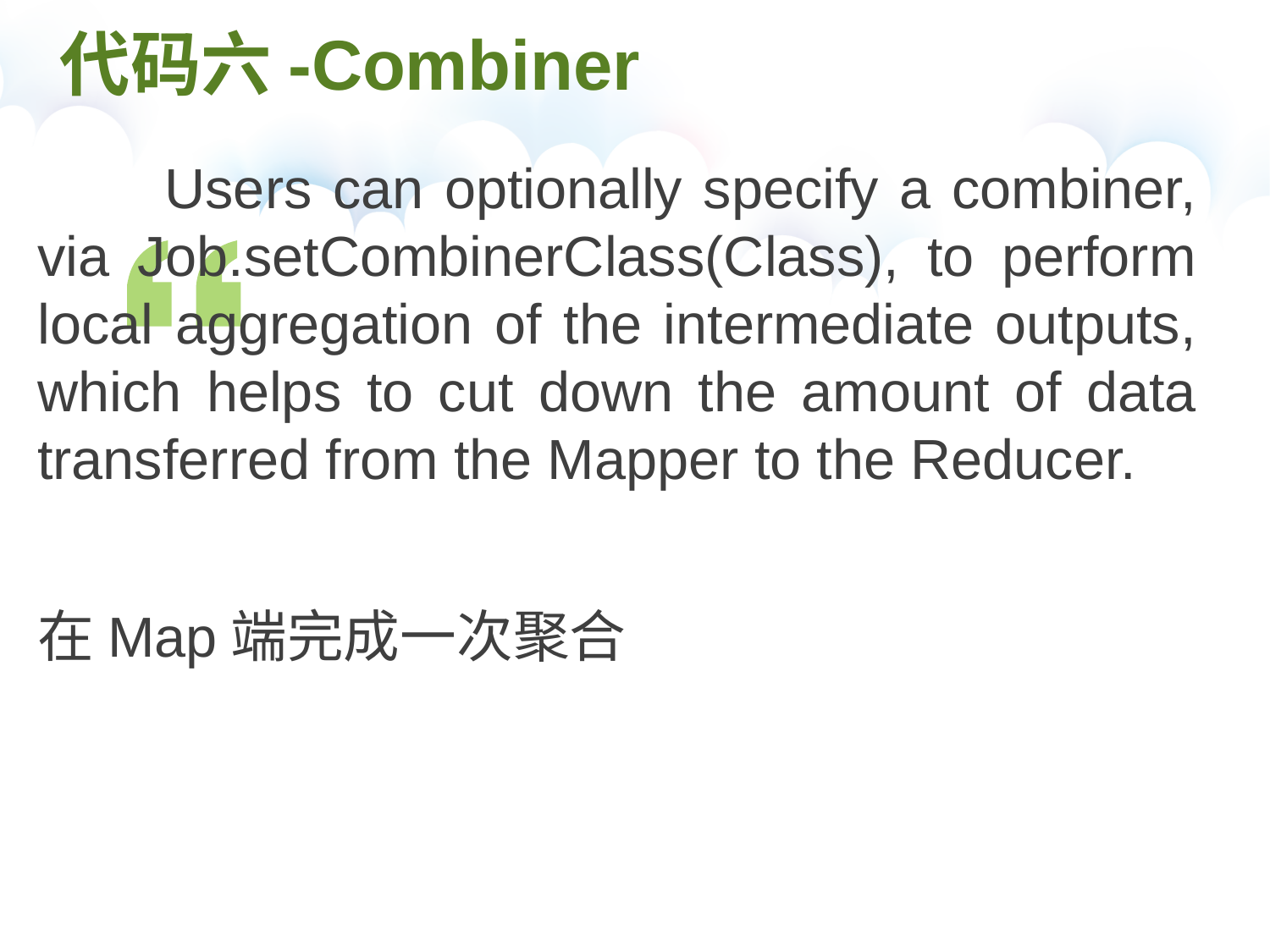

# 代码六-Combiner
	Users can optionally specify a combiner, via Job.setCombinerClass(Class), to perform local aggregation of the intermediate outputs, which helps to cut down the amount of data transferred from the Mapper to the Reducer.

在Map端完成一次聚合